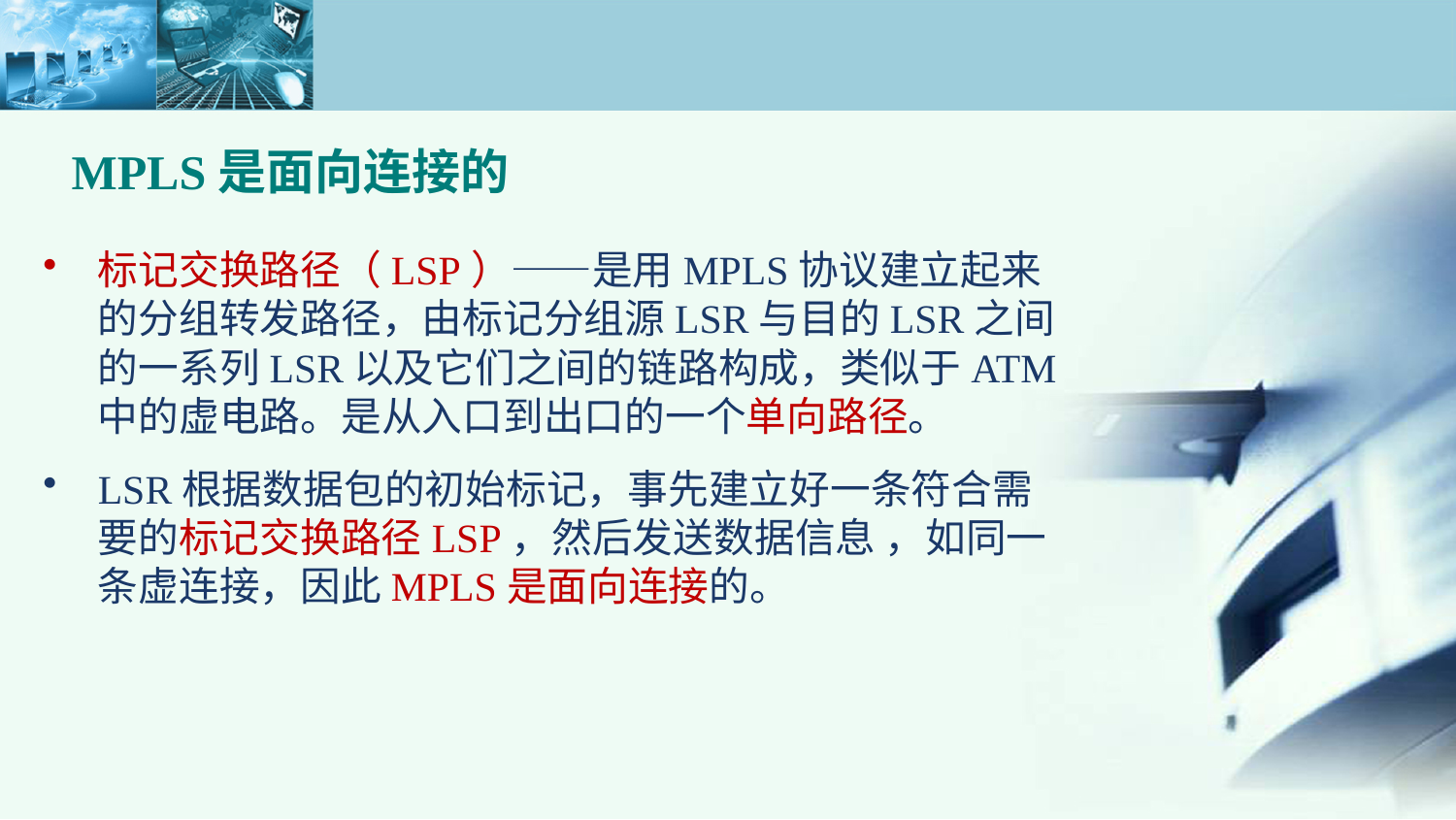

MPLS是面向连接的
标记交换路径（LSP）——是用MPLS协议建立起来的分组转发路径，由标记分组源LSR与目的LSR之间的一系列LSR以及它们之间的链路构成，类似于ATM中的虚电路。是从入口到出口的一个单向路径。
LSR根据数据包的初始标记，事先建立好一条符合需要的标记交换路径LSP，然后发送数据信息 ，如同一条虚连接，因此MPLS是面向连接的。